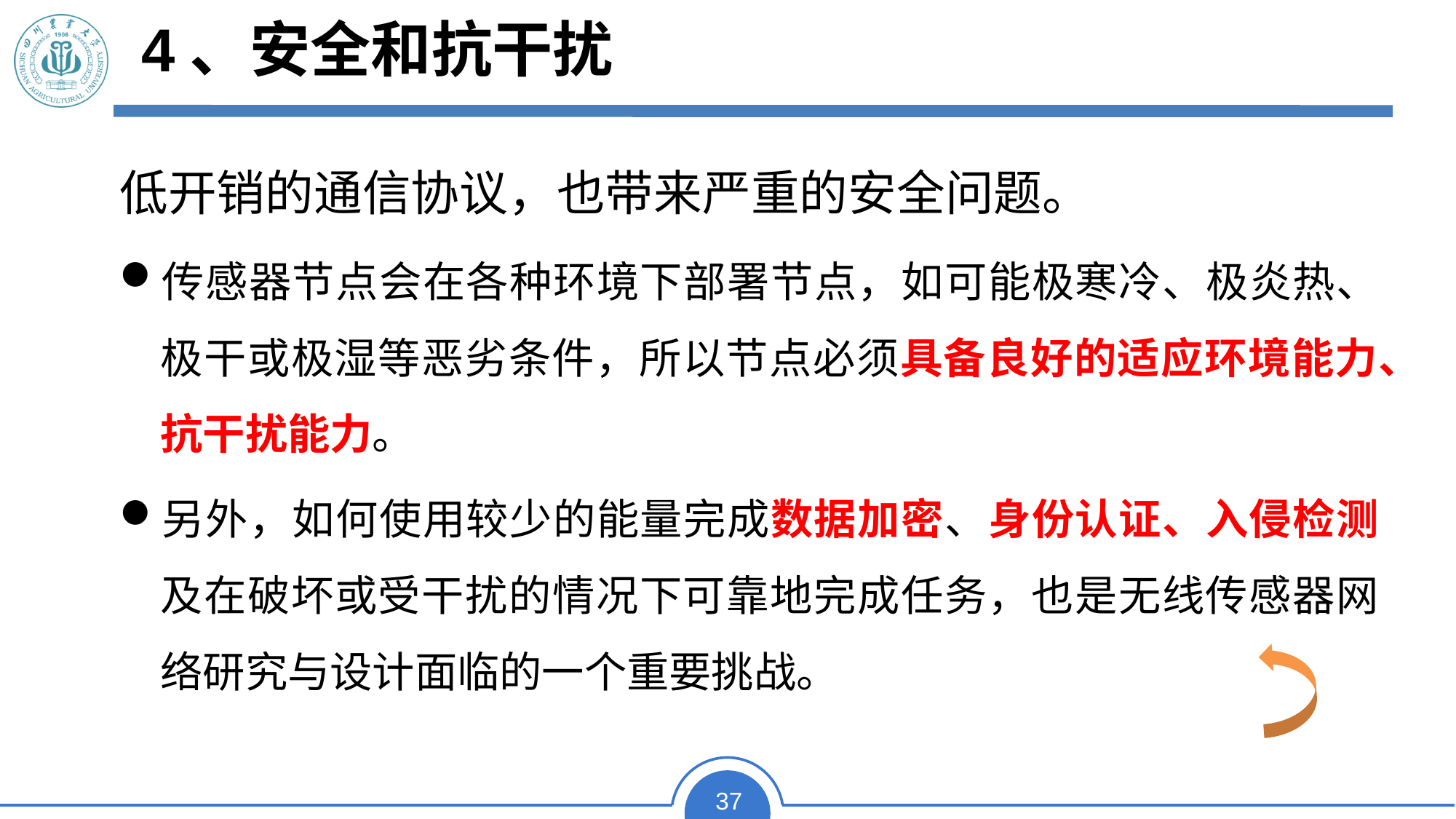

# 4、安全和抗干扰
低开销的通信协议，也带来严重的安全问题。
传感器节点会在各种环境下部署节点，如可能极寒冷、极炎热、极干或极湿等恶劣条件，所以节点必须具备良好的适应环境能力、抗干扰能力。
另外，如何使用较少的能量完成数据加密、身份认证、入侵检测及在破坏或受干扰的情况下可靠地完成任务，也是无线传感器网络研究与设计面临的一个重要挑战。